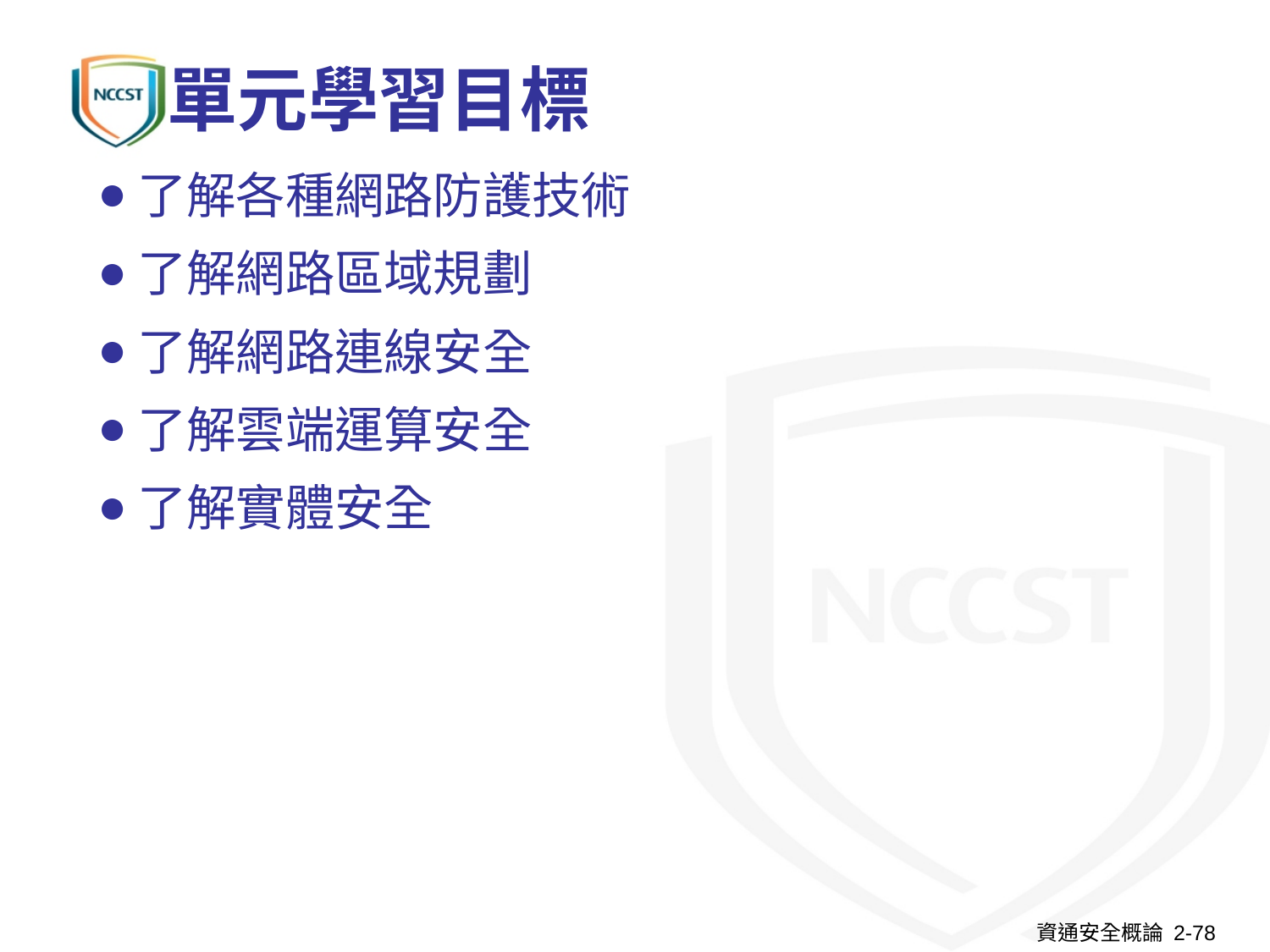

# 單元學習目標
了解各種網路防護技術
了解網路區域規劃
了解網路連線安全
了解雲端運算安全
了解實體安全